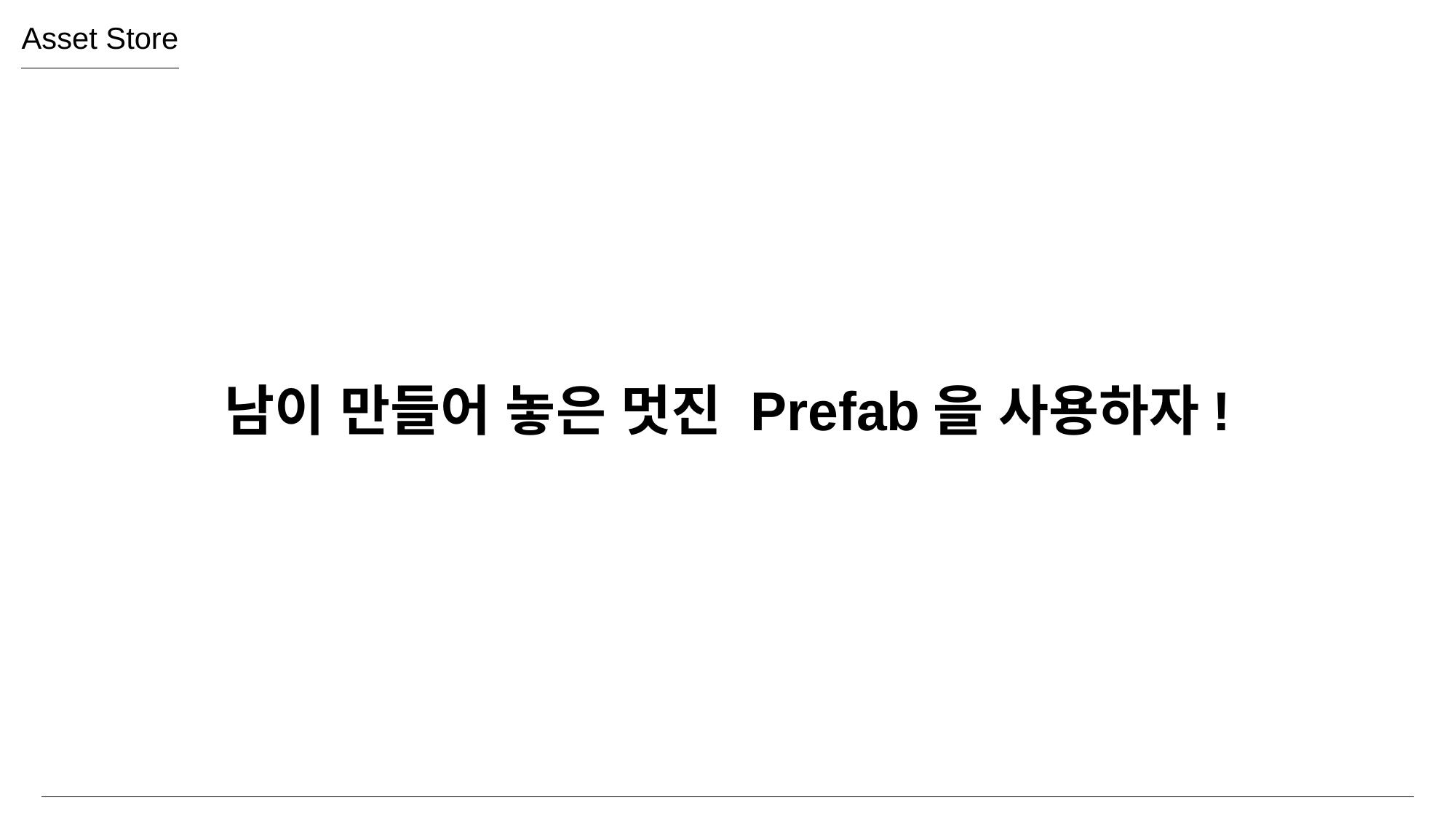

# Asset Store
남이 만들어 놓은 멋진 Prefab을 사용하자!